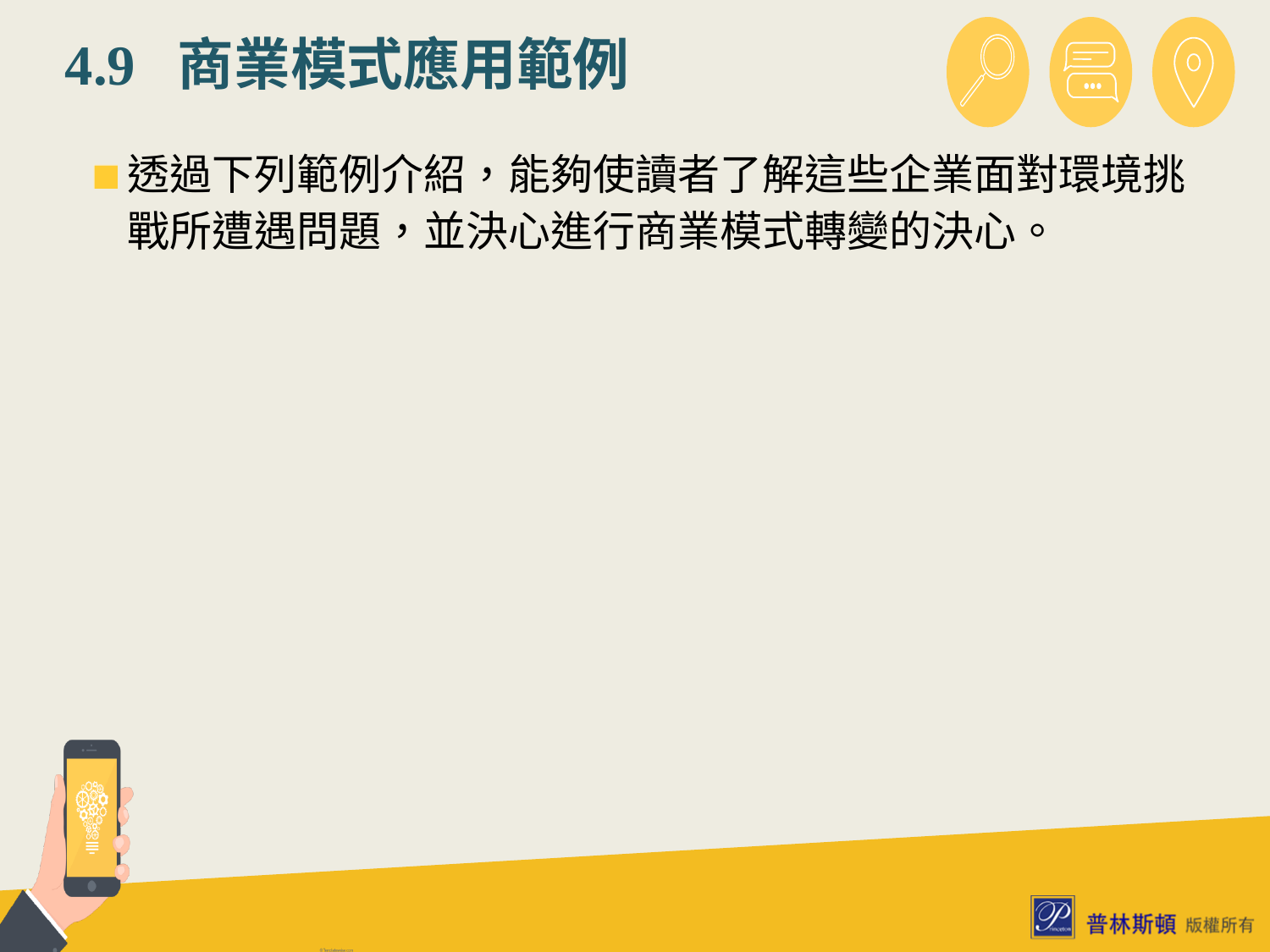

# 4.9  商業模式應用範例
透過下列範例介紹，能夠使讀者了解這些企業面對環境挑戰所遭遇問題，並決心進行商業模式轉變的決心。